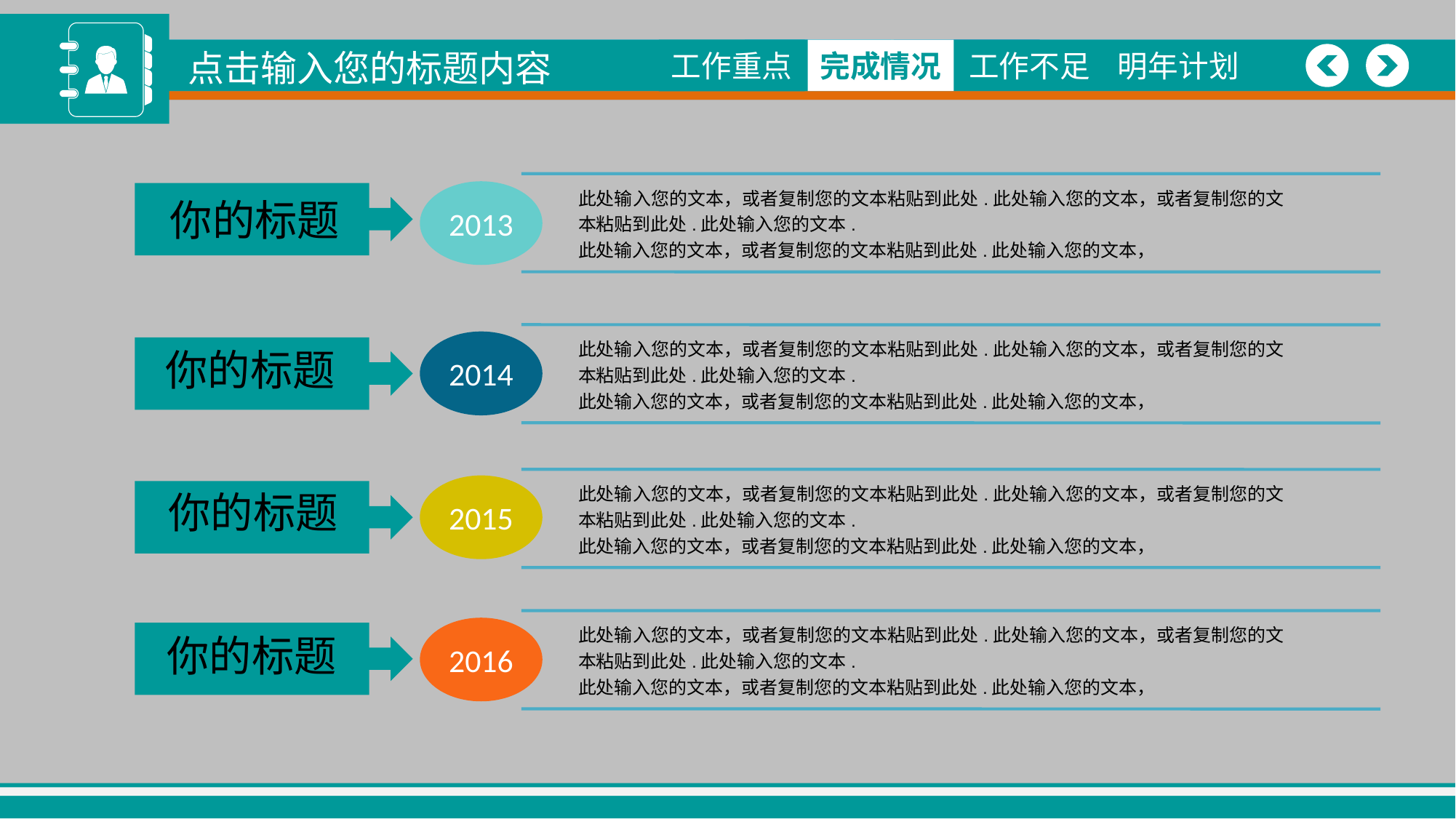

点击输入您的标题内容
图形
工作重点
图形
工作概述
完成情况
完成情况
工作不足
工作不足
明年计划
明年计划

此处输入您的文本，或者复制您的文本粘贴到此处.此处输入您的文本，或者复制您的文本粘贴到此处.此处输入您的文本.
此处输入您的文本，或者复制您的文本粘贴到此处.此处输入您的文本，
2013

你的标题

此处输入您的文本，或者复制您的文本粘贴到此处.此处输入您的文本，或者复制您的文本粘贴到此处.此处输入您的文本.
此处输入您的文本，或者复制您的文本粘贴到此处.此处输入您的文本，
2014

你的标题

此处输入您的文本，或者复制您的文本粘贴到此处.此处输入您的文本，或者复制您的文本粘贴到此处.此处输入您的文本.
此处输入您的文本，或者复制您的文本粘贴到此处.此处输入您的文本，
2015
你的标题

此处输入您的文本，或者复制您的文本粘贴到此处.此处输入您的文本，或者复制您的文本粘贴到此处.此处输入您的文本.
此处输入您的文本，或者复制您的文本粘贴到此处.此处输入您的文本，
2016

你的标题

20